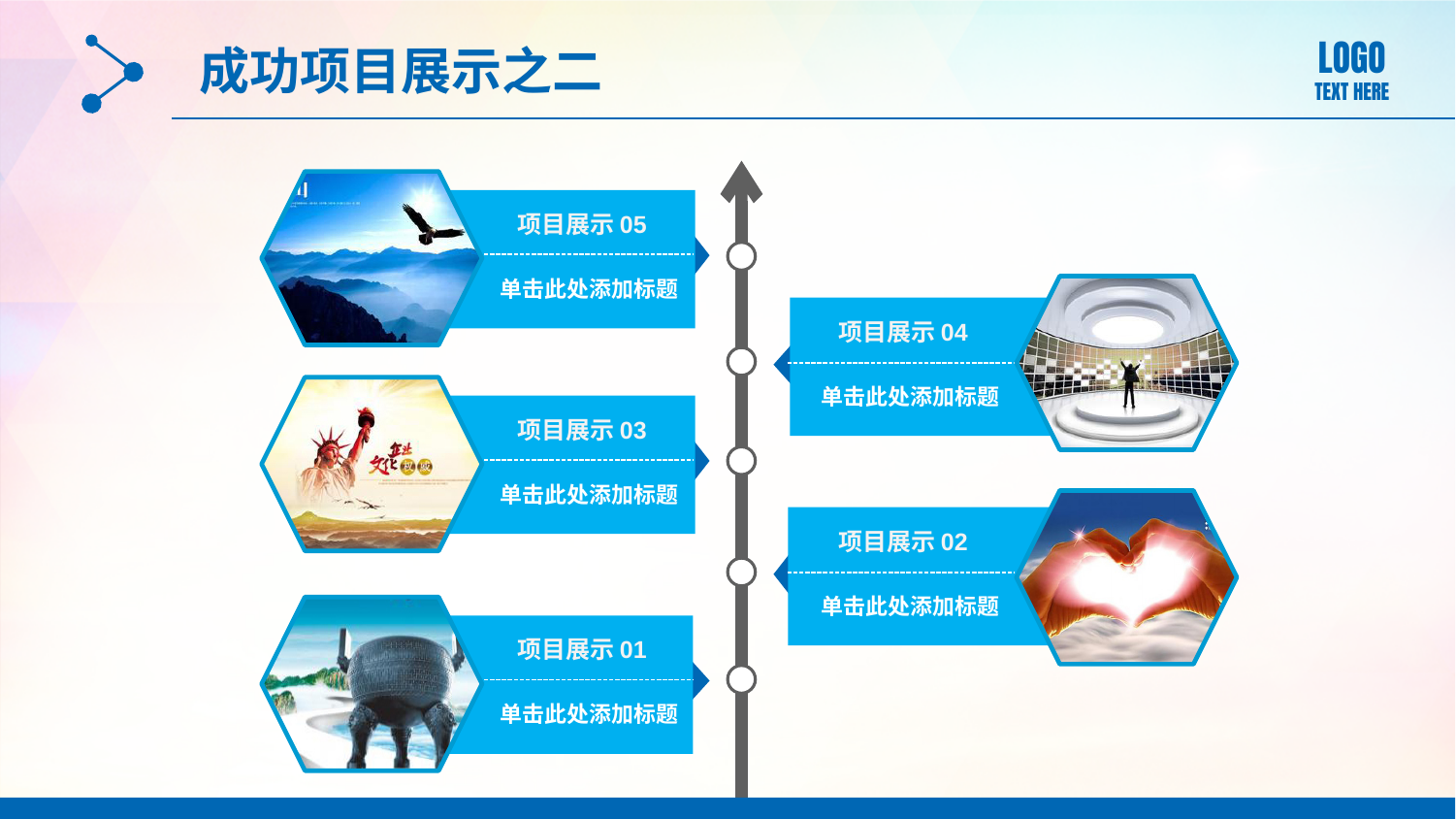

LOGO
TEXT HERE
成功项目展示之二

项目展示05

单击此处添加标题

项目展示04

单击此处添加标题

项目展示03

单击此处添加标题

项目展示02

单击此处添加标题

项目展示01

单击此处添加标题